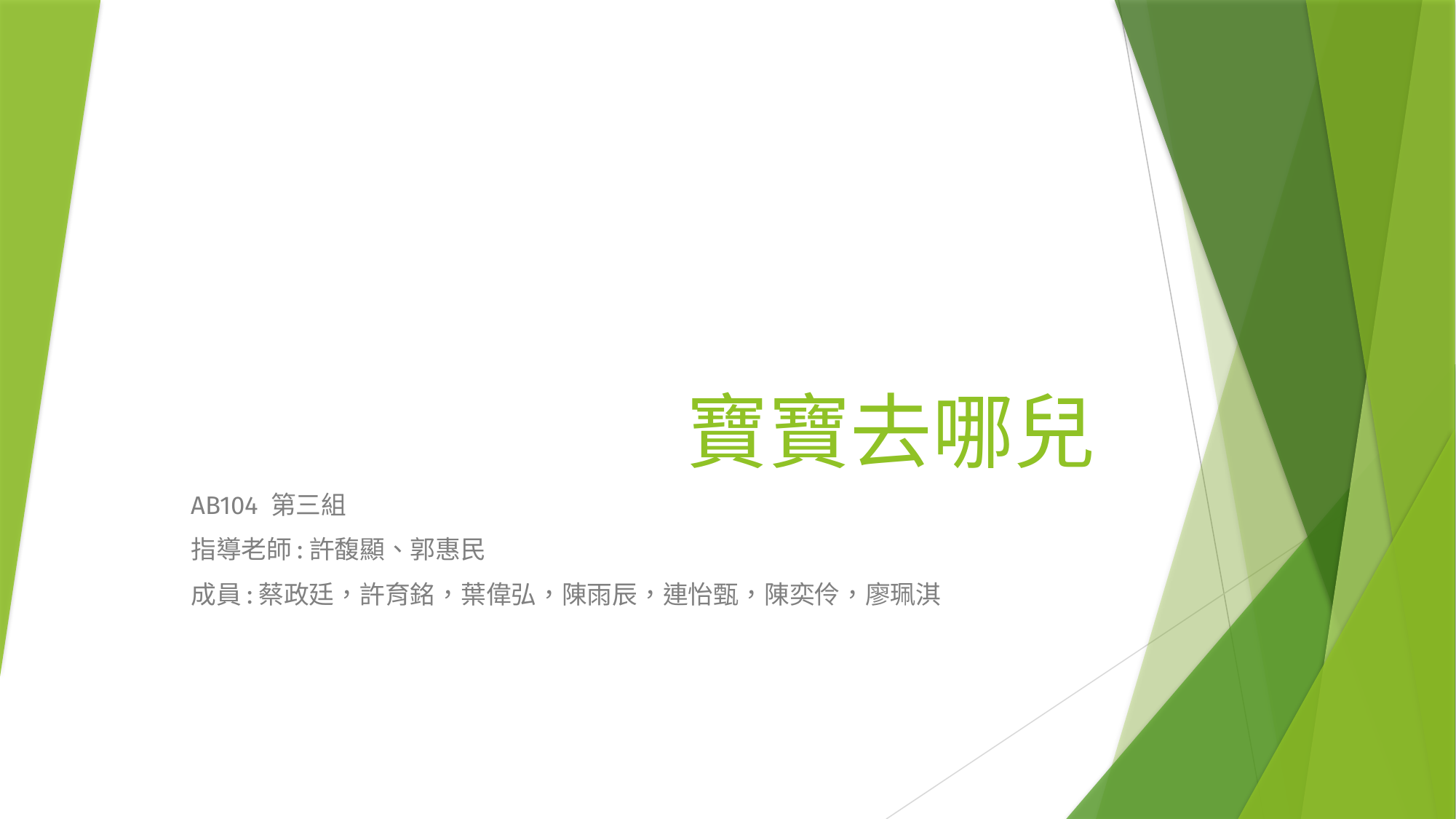

# 寶寶去哪兒
AB104 第三組
指導老師:許馥顯、郭惠民
成員:蔡政廷，許育銘，葉偉弘，陳雨辰，連怡甄，陳奕伶，廖珮淇